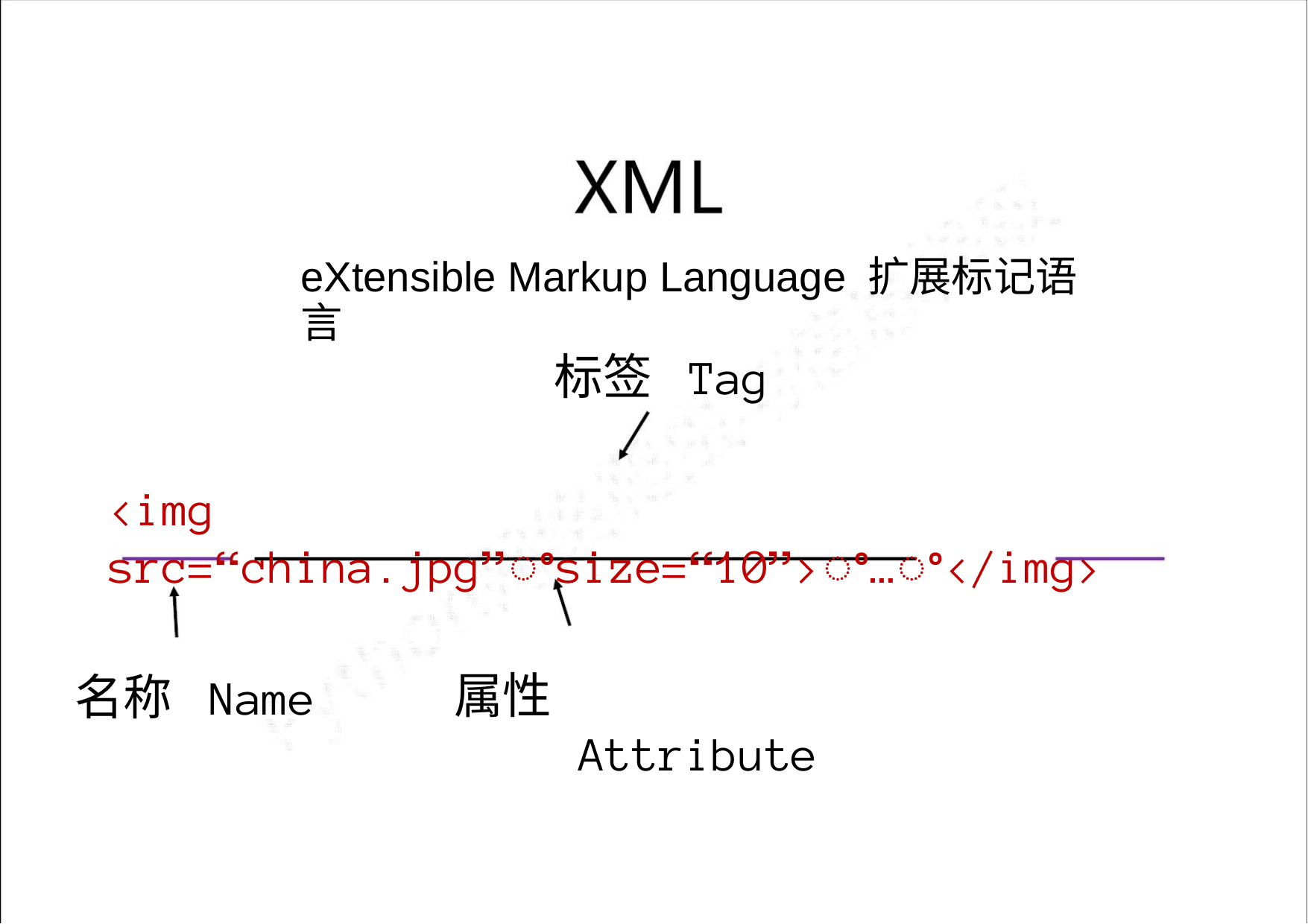

eXtensible Markup Language 扩展标记语言
标签 Tag
<img src=“china.jpg”ꢀsize=“10”>ꢀ…ꢀ</img>
属性
Attribute
名称 Name